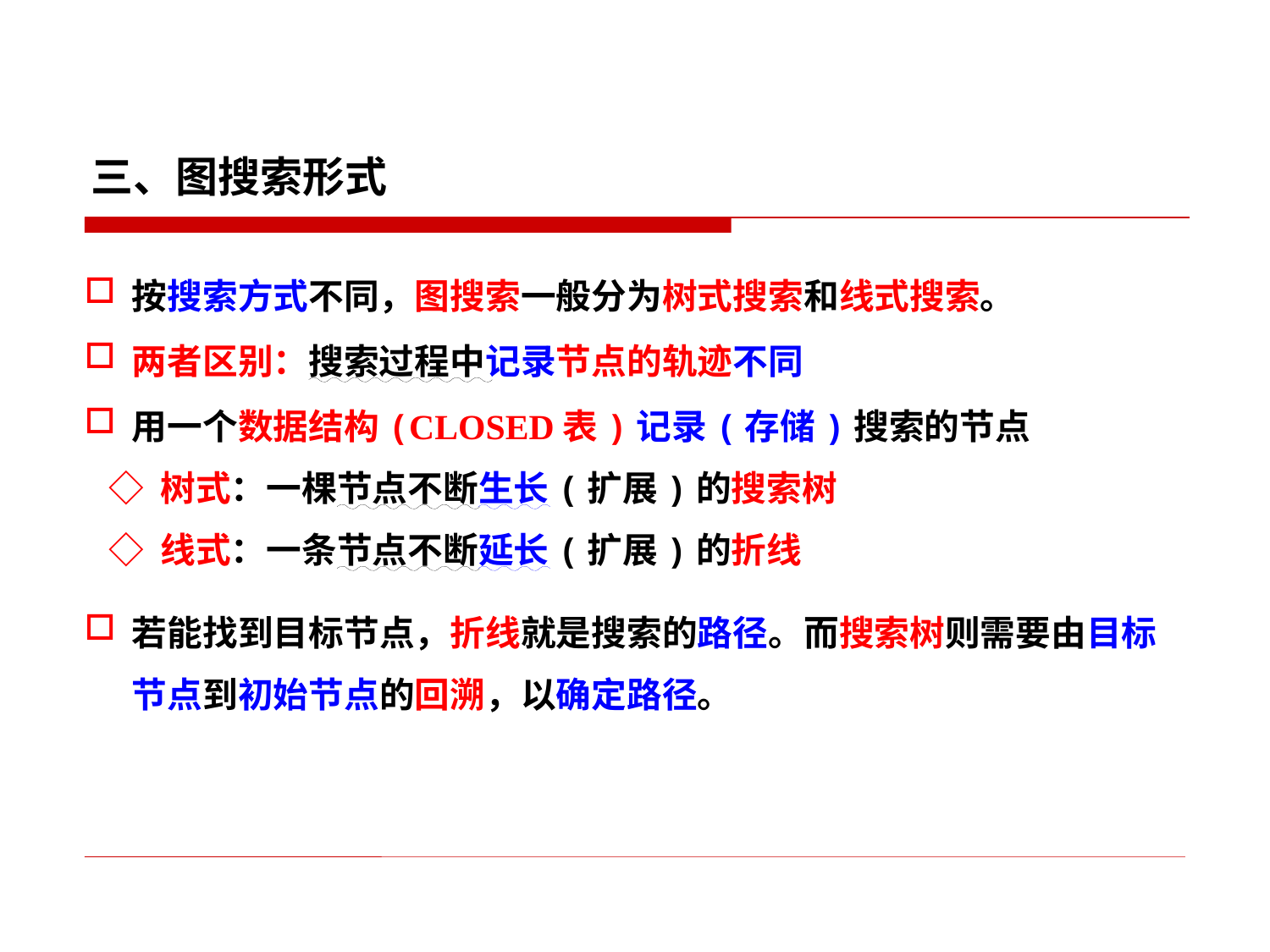

三、图搜索形式
按搜索方式不同，图搜索一般分为树式搜索和线式搜索。
两者区别：搜索过程中记录节点的轨迹不同
用一个数据结构(CLOSED表)记录(存储)搜索的节点
   ◇ 树式：一棵节点不断生长(扩展)的搜索树
   ◇ 线式：一条节点不断延长(扩展)的折线
若能找到目标节点，折线就是搜索的路径。而搜索树则需要由目标节点到初始节点的回溯，以确定路径。